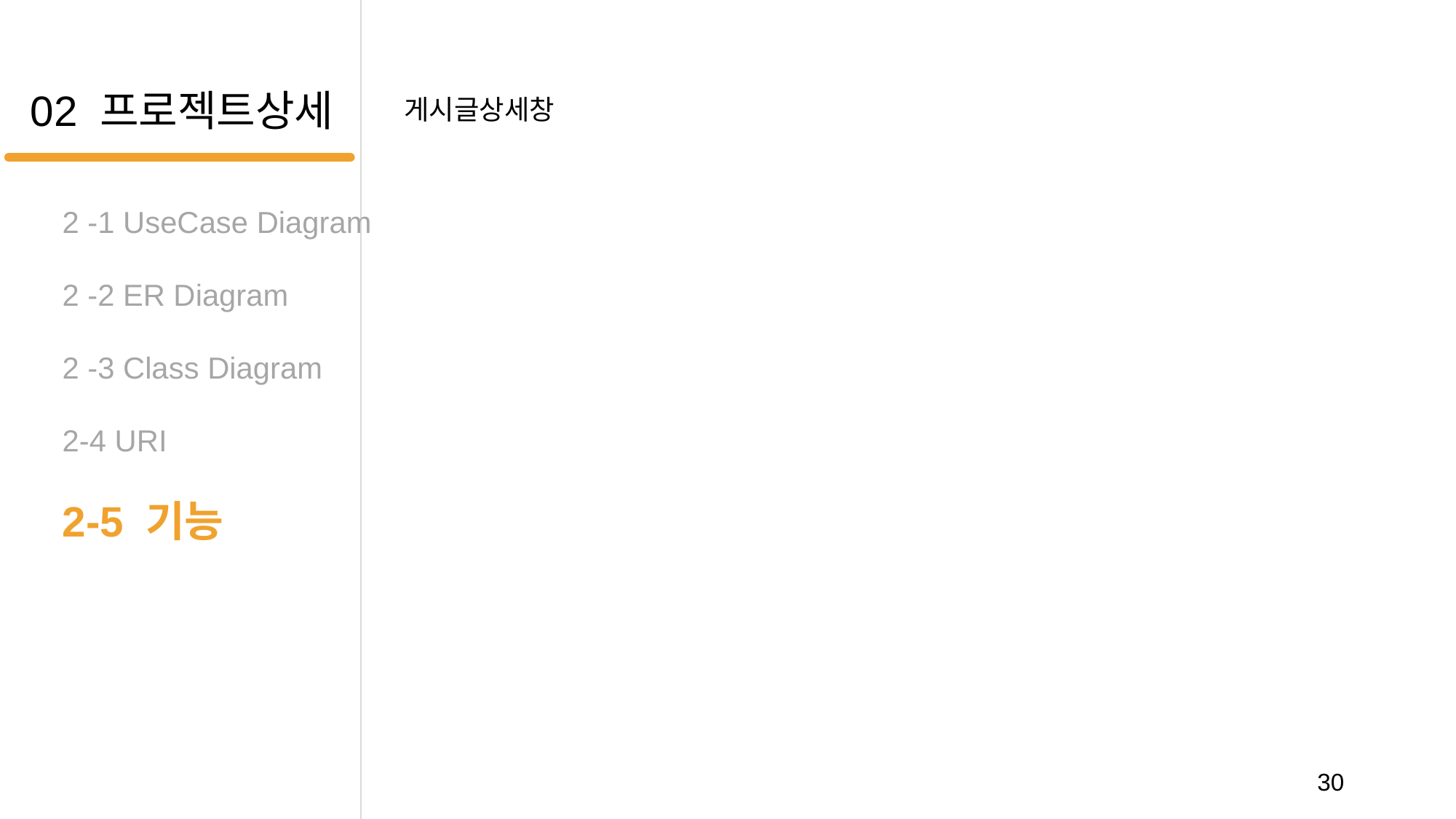

02 프로젝트상세
게시글상세창
2 -1 UseCase Diagram

2 -2 ER Diagram

2 -3 Class Diagram

2-4 URI

2-5 기능

30